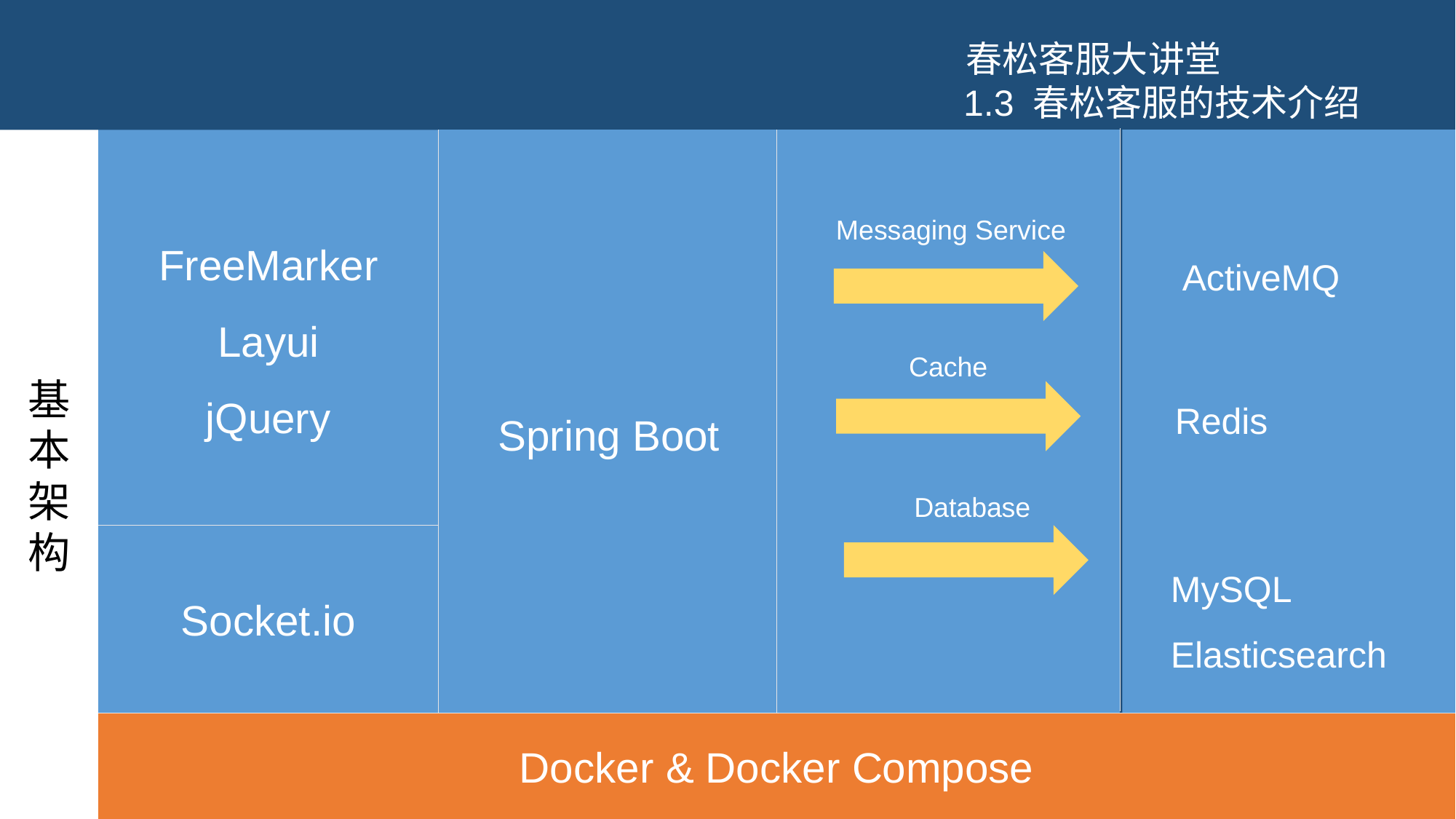

春松客服大讲堂
1.3 春松客服的技术介绍
基本架构
FreeMarker
Layui
jQuery
Spring Boot

Messaging Service
ActiveMQ

Cache

Redis
Database
Socket.io

MySQL
Elasticsearch
Docker & Docker Compose